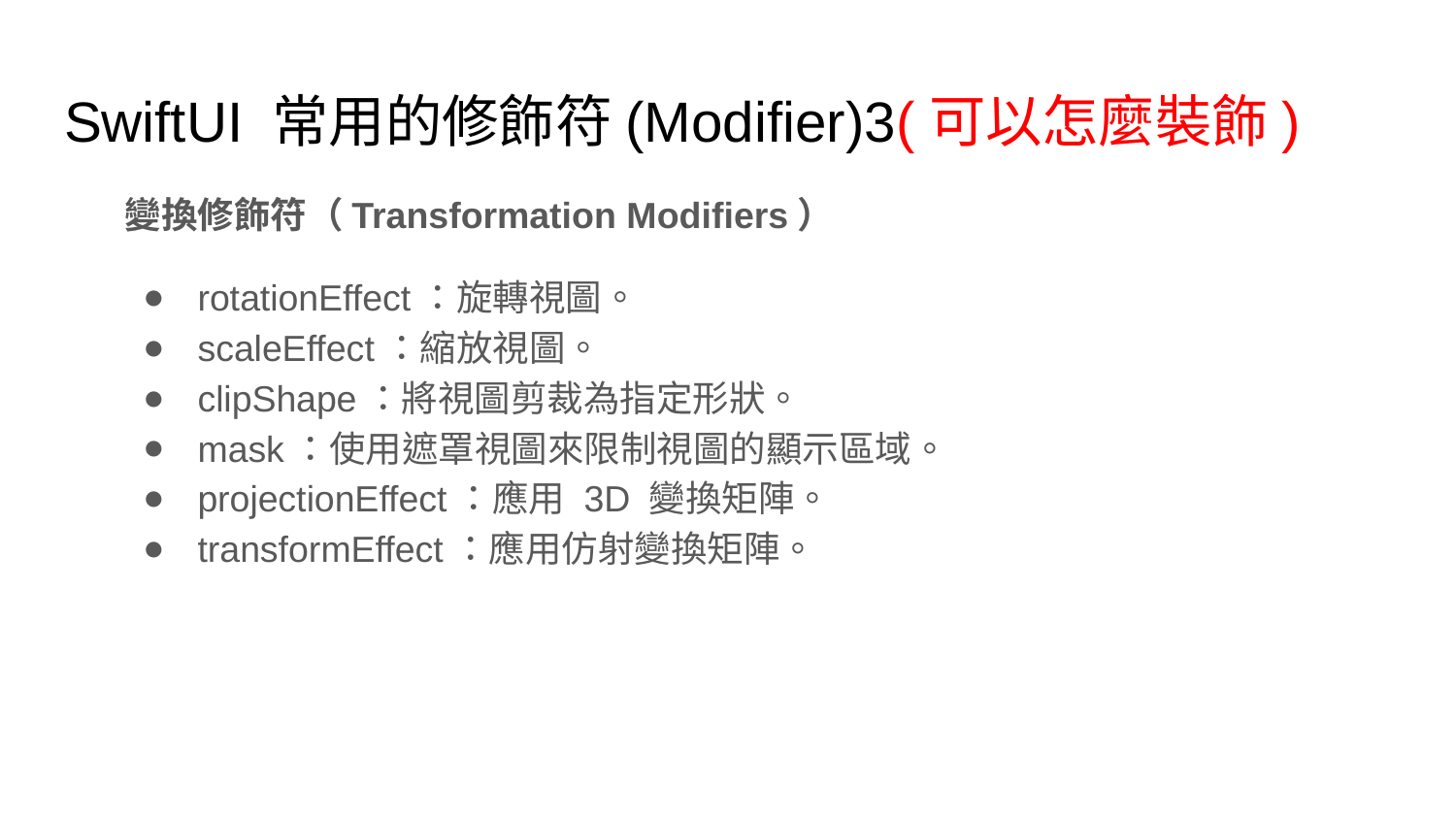

# SwiftUI 常用的修飾符(Modifier)3(可以怎麼裝飾)
變換修飾符（Transformation Modifiers）
rotationEffect：旋轉視圖。
scaleEffect：縮放視圖。
clipShape：將視圖剪裁為指定形狀。
mask：使用遮罩視圖來限制視圖的顯示區域。
projectionEffect：應用 3D 變換矩陣。
transformEffect：應用仿射變換矩陣。